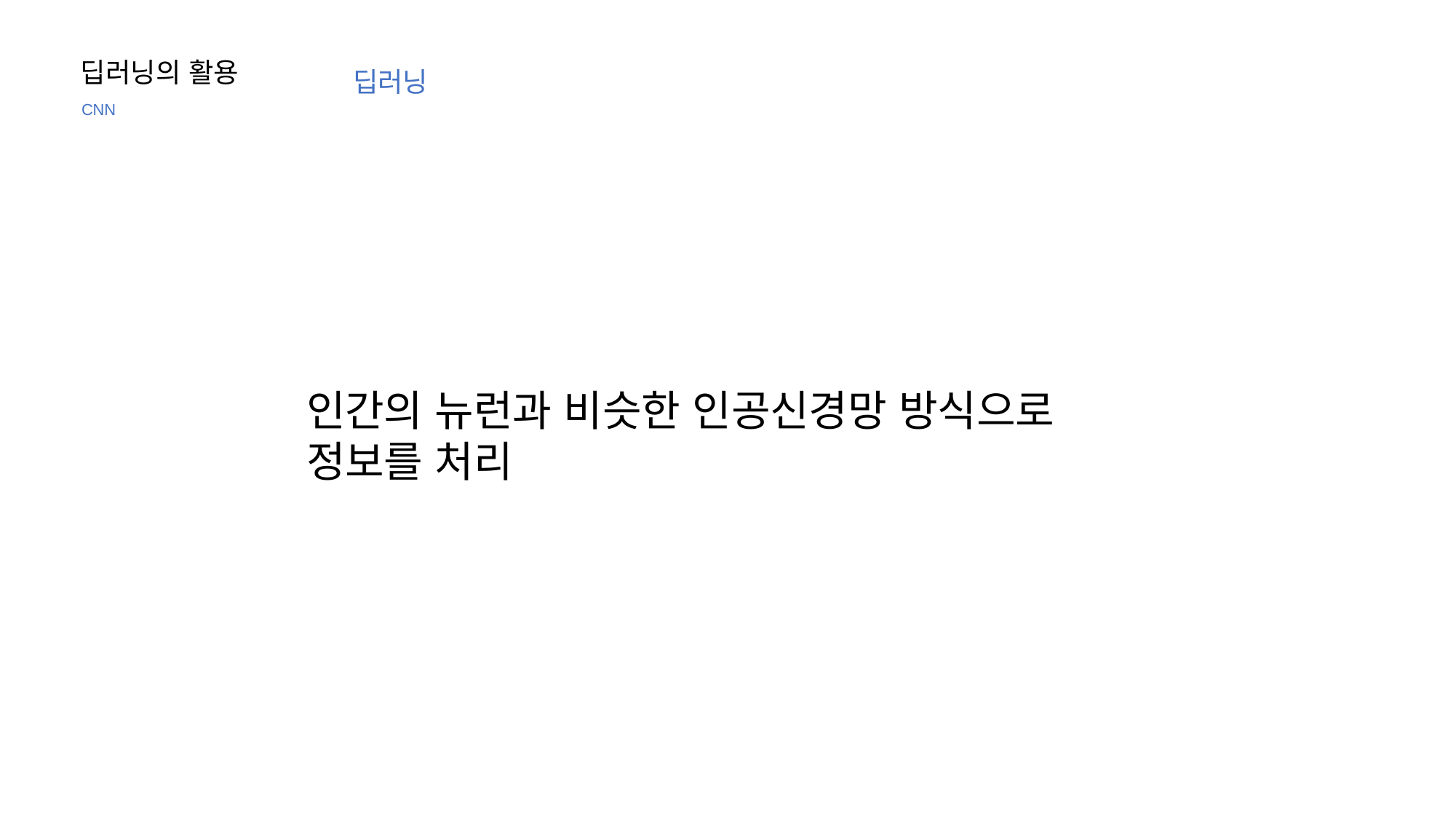

딥러닝의 활용
딥러닝
CNN
인간의 뉴런과 비슷한 인공신경망 방식으로
정보를 처리